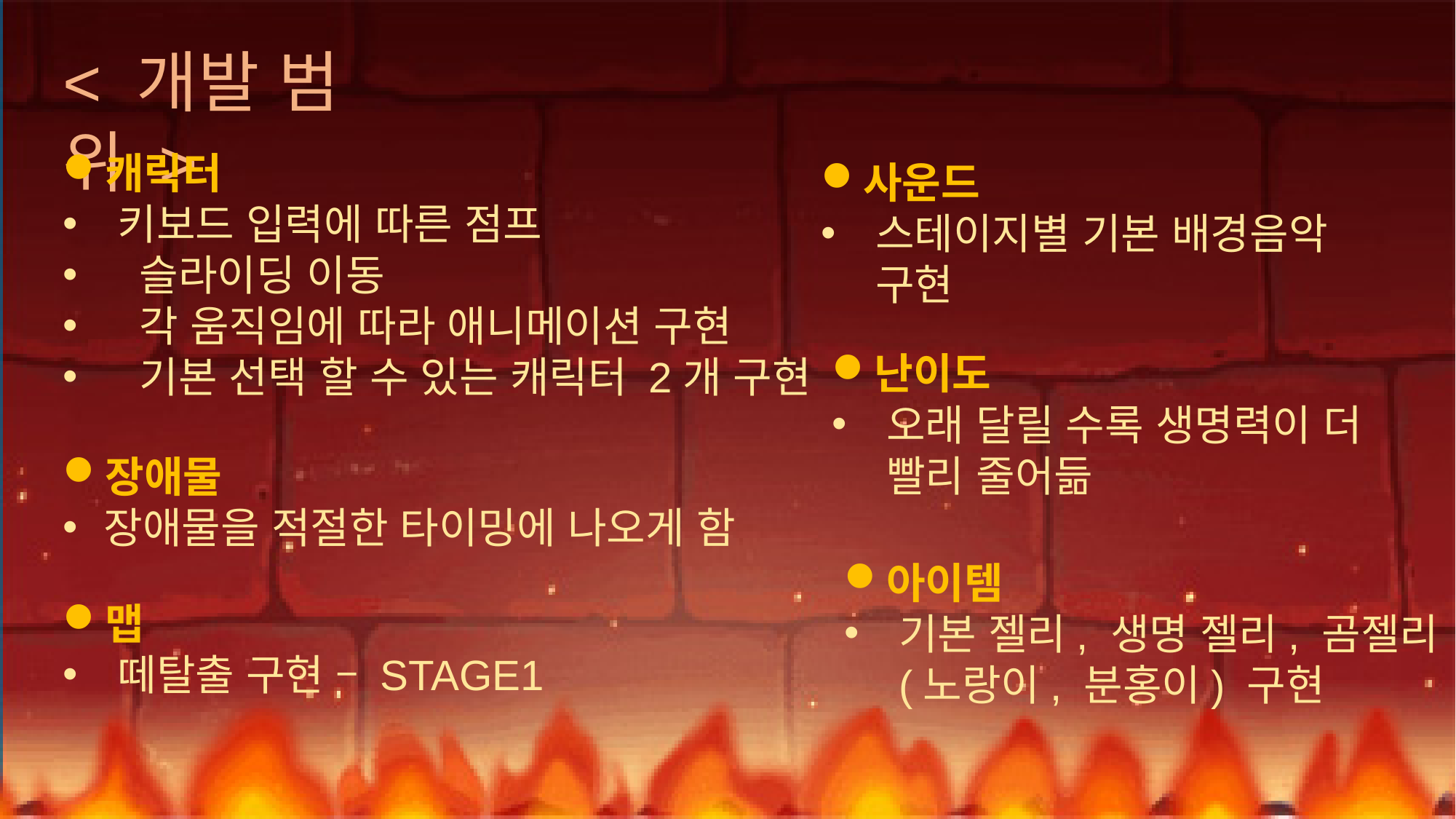

< 개발 범위 >
캐릭터
키보드 입력에 따른 점프
 슬라이딩 이동
 각 움직임에 따라 애니메이션 구현
 기본 선택 할 수 있는 캐릭터 2개 구현
사운드
스테이지별 기본 배경음악 구현

난이도
오래 달릴 수록 생명력이 더 빨리 줄어듦

장애물
장애물을 적절한 타이밍에 나오게 함

아이템
기본 젤리, 생명 젤리, 곰젤리(노랑이, 분홍이) 구현

맵
떼탈출 구현 – STAGE1